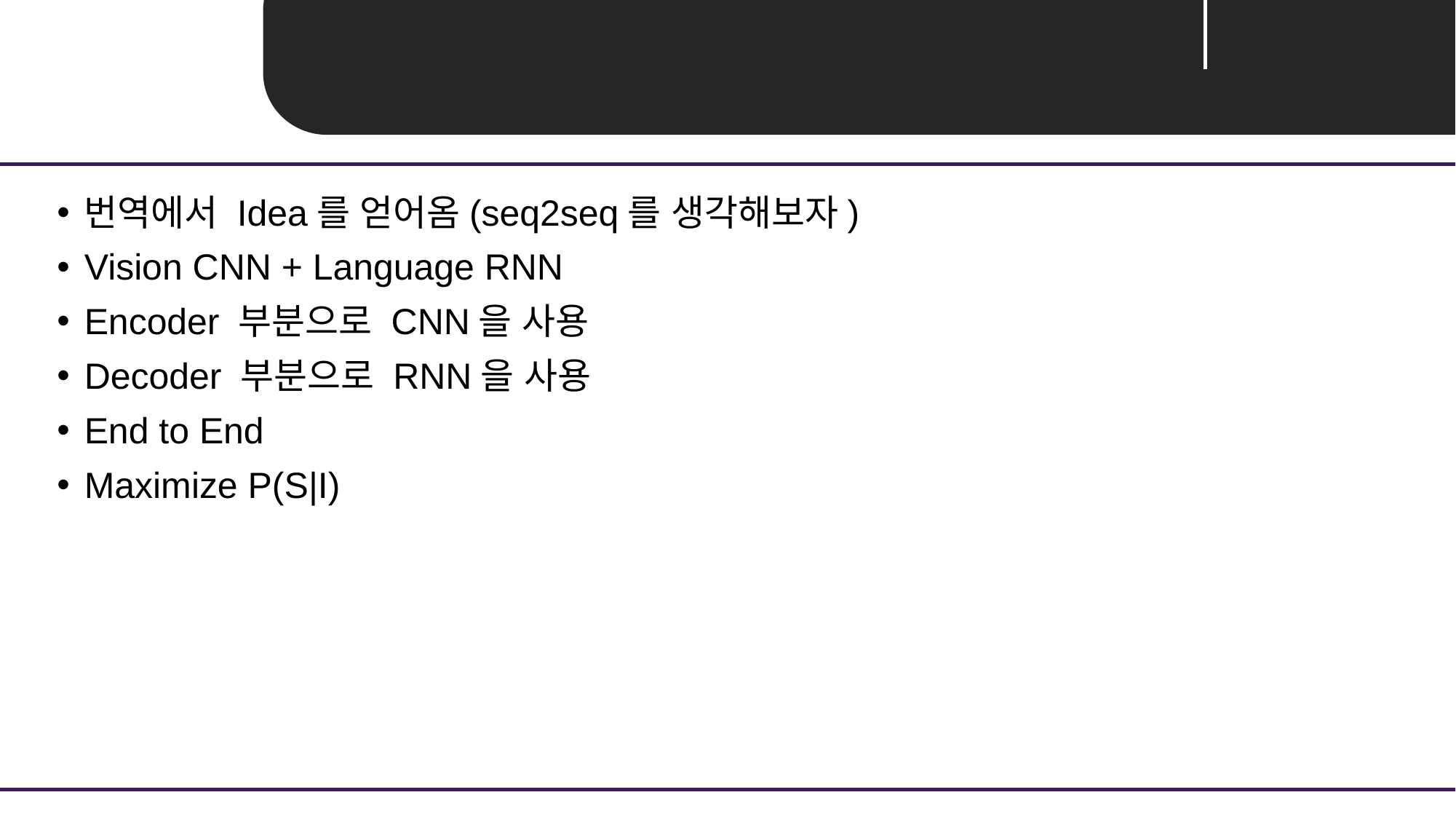

번역에서 Idea를 얻어옴(seq2seq를 생각해보자)
Vision CNN + Language RNN
Encoder 부분으로 CNN을 사용
Decoder 부분으로 RNN을 사용
End to End
Maximize P(S|I)